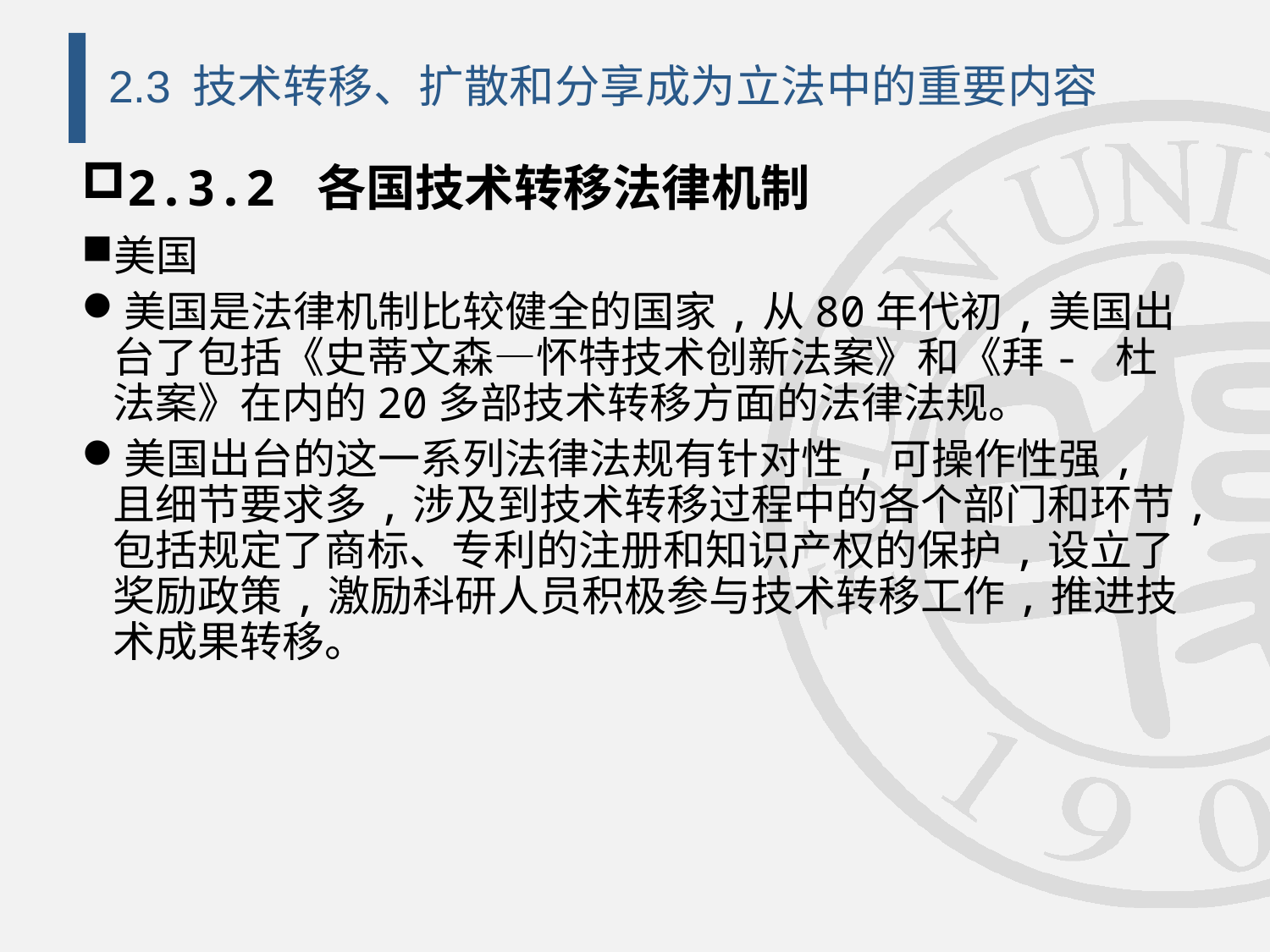

# 2.3 技术转移、扩散和分享成为立法中的重要内容
2.3.2 各国技术转移法律机制
美国
美国是法律机制比较健全的国家,从80年代初,美国出台了包括《史蒂文森—怀特技术创新法案》和《拜- 杜法案》在内的20多部技术转移方面的法律法规。
美国出台的这一系列法律法规有针对性,可操作性强,且细节要求多,涉及到技术转移过程中的各个部门和环节,包括规定了商标、专利的注册和知识产权的保护,设立了奖励政策,激励科研人员积极参与技术转移工作,推进技术成果转移。